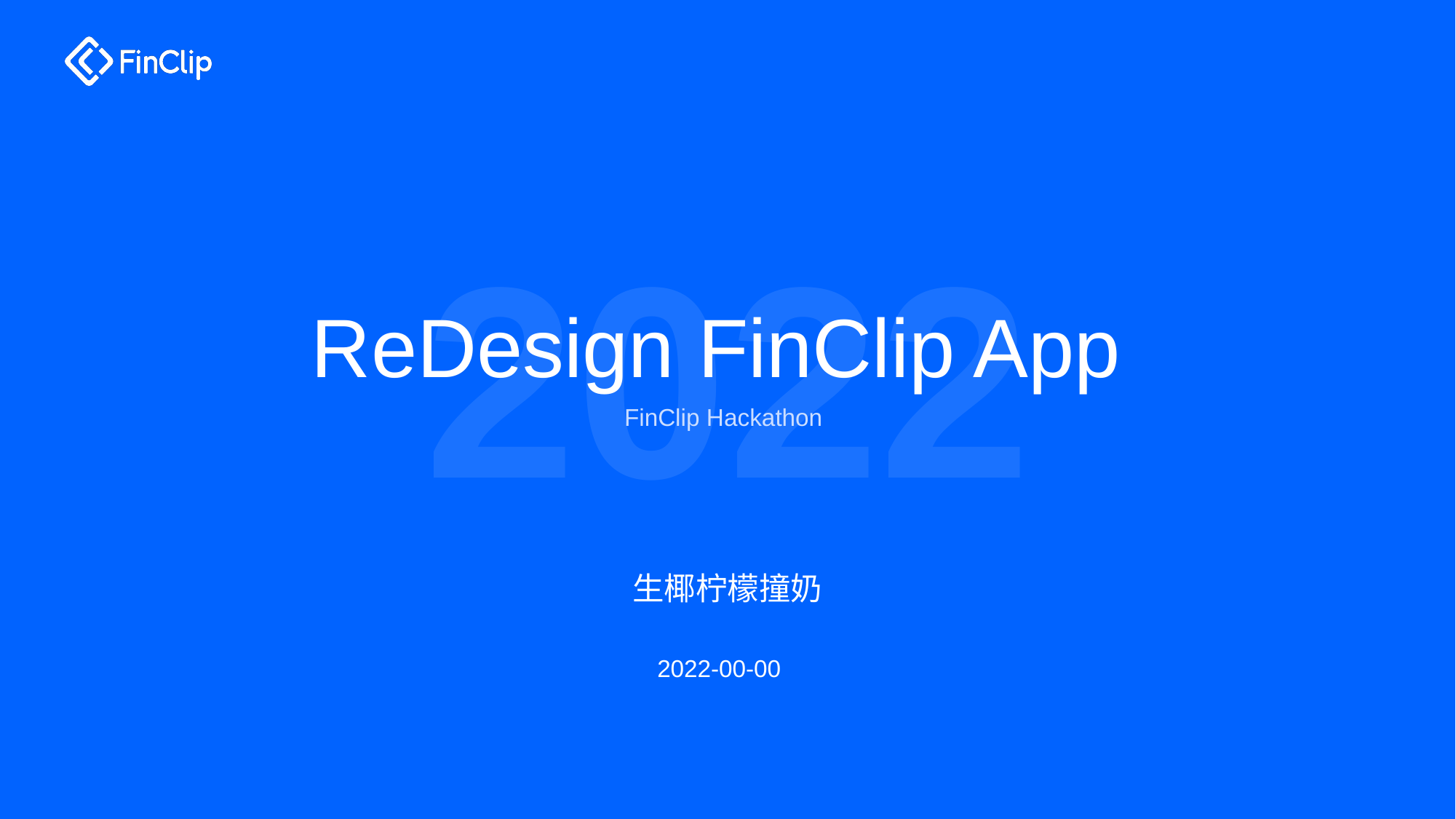

# ReDesign FinClip App
FinClip Hackathon

生椰柠檬撞奶
2022-00-00